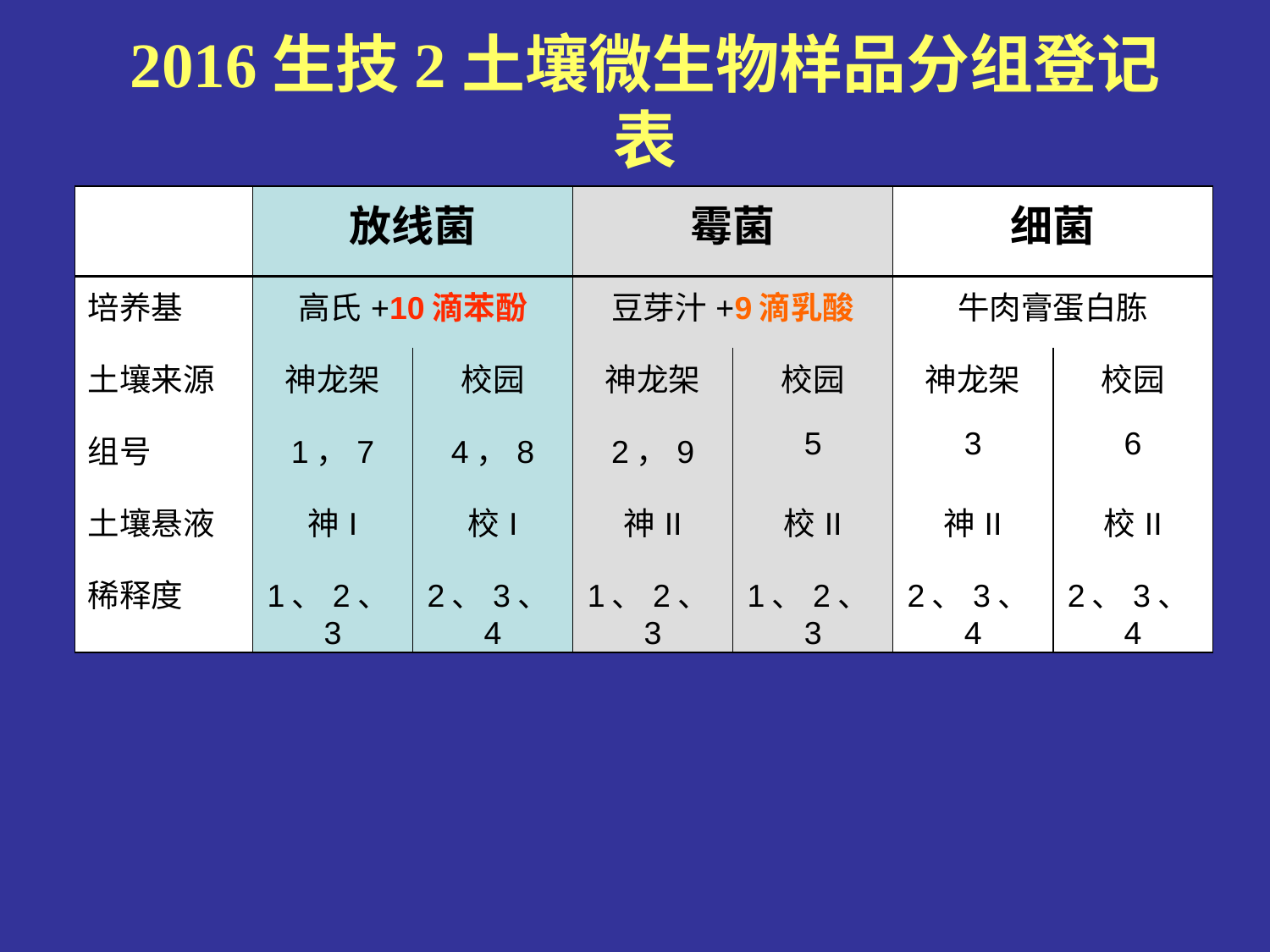

2016生技2土壤微生物样品分组登记表
|  | 放线菌 |  | 霉菌 |  | 细菌 |  |
| --- | --- | --- | --- | --- | --- | --- |
| 培养基 | 高氏+10滴苯酚 |  | 豆芽汁+9滴乳酸 |  | 牛肉膏蛋白胨 |  |
| 土壤来源 | 神龙架 | 校园 | 神龙架 | 校园 | 神龙架 | 校园 |
| 组号 | 1，7 | 4，8 | 2，9 | 5 | 3 | 6 |
| 土壤悬液 | 神I | 校I | 神II | 校II | 神II | 校II |
| 稀释度 | 1、2、3 | 2、3、4 | 1、2、3 | 1、2、3 | 2、3、4 | 2、3、4 |